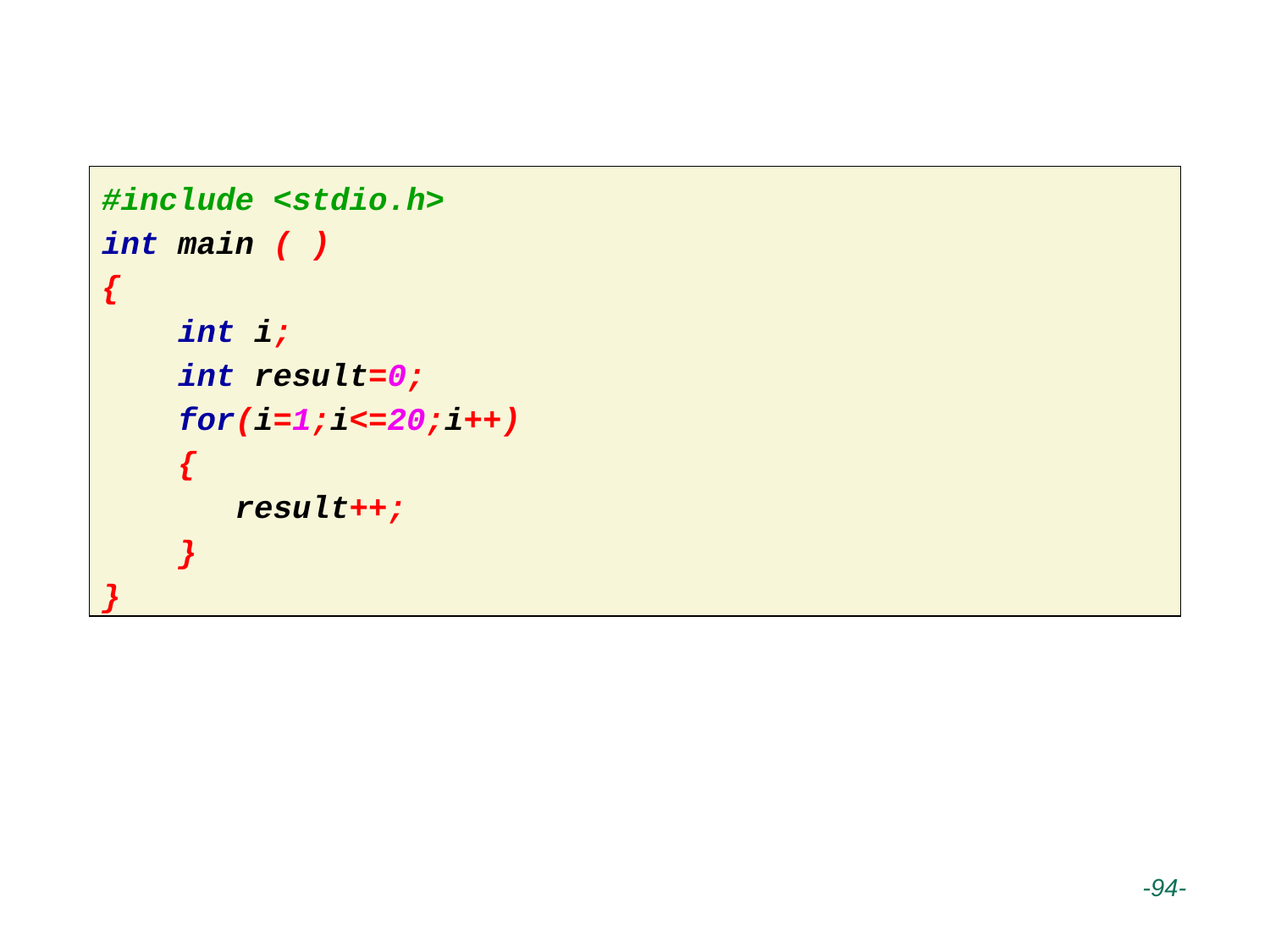

# For循环语句举例
#include <stdio.h>
int main ( )
{
    int i;
    int result=0;
    for(i=1;i<=20;i++)
    {
       result++;
    }
}

 -94-